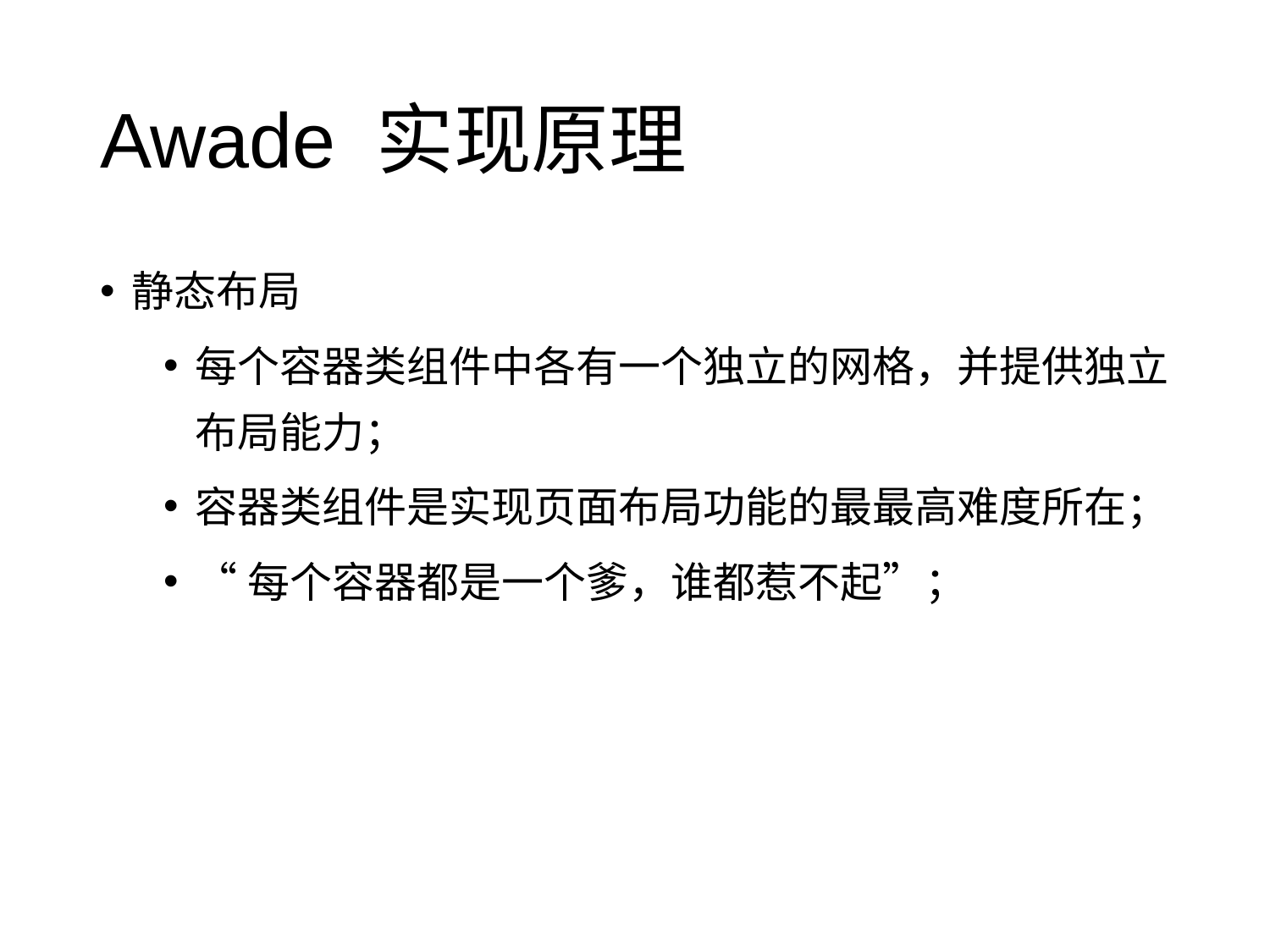

# Awade 实现原理
静态布局
每个容器类组件中各有一个独立的网格，并提供独立布局能力；
容器类组件是实现页面布局功能的最最高难度所在；
“每个容器都是一个爹，谁都惹不起”；